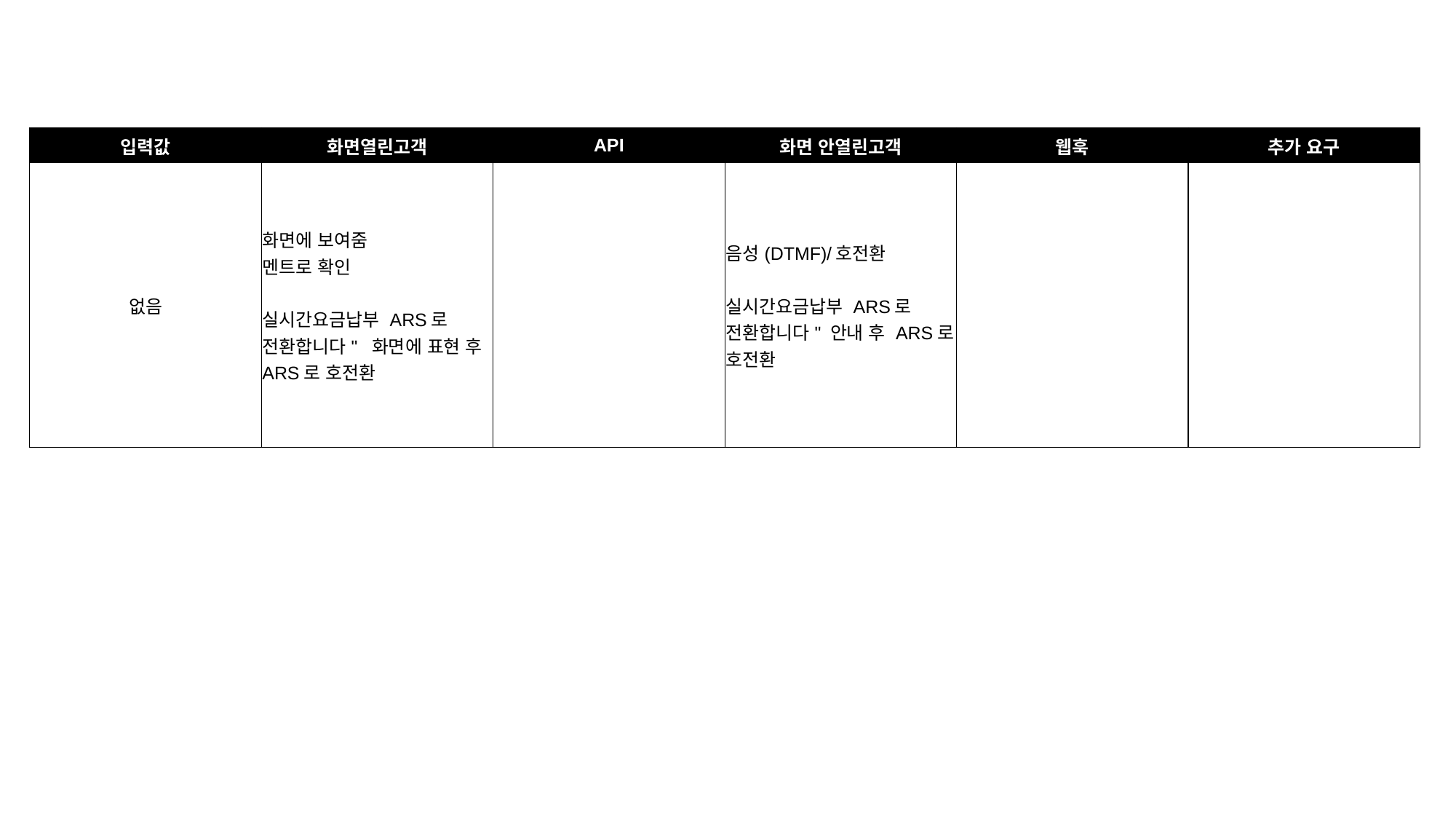

| 입력값 | 화면열린고객 | API | 화면 안열린고객 | 웹훅 | 추가 요구 |
| --- | --- | --- | --- | --- | --- |
| 없음 | 화면에 보여줌 멘트로 확인 실시간요금납부 ARS로 전환합니다"  화면에 표현 후 ARS로 호전환 |  | 음성(DTMF)/호전환 실시간요금납부 ARS로 전환합니다" 안내 후 ARS로 호전환 |  |  |